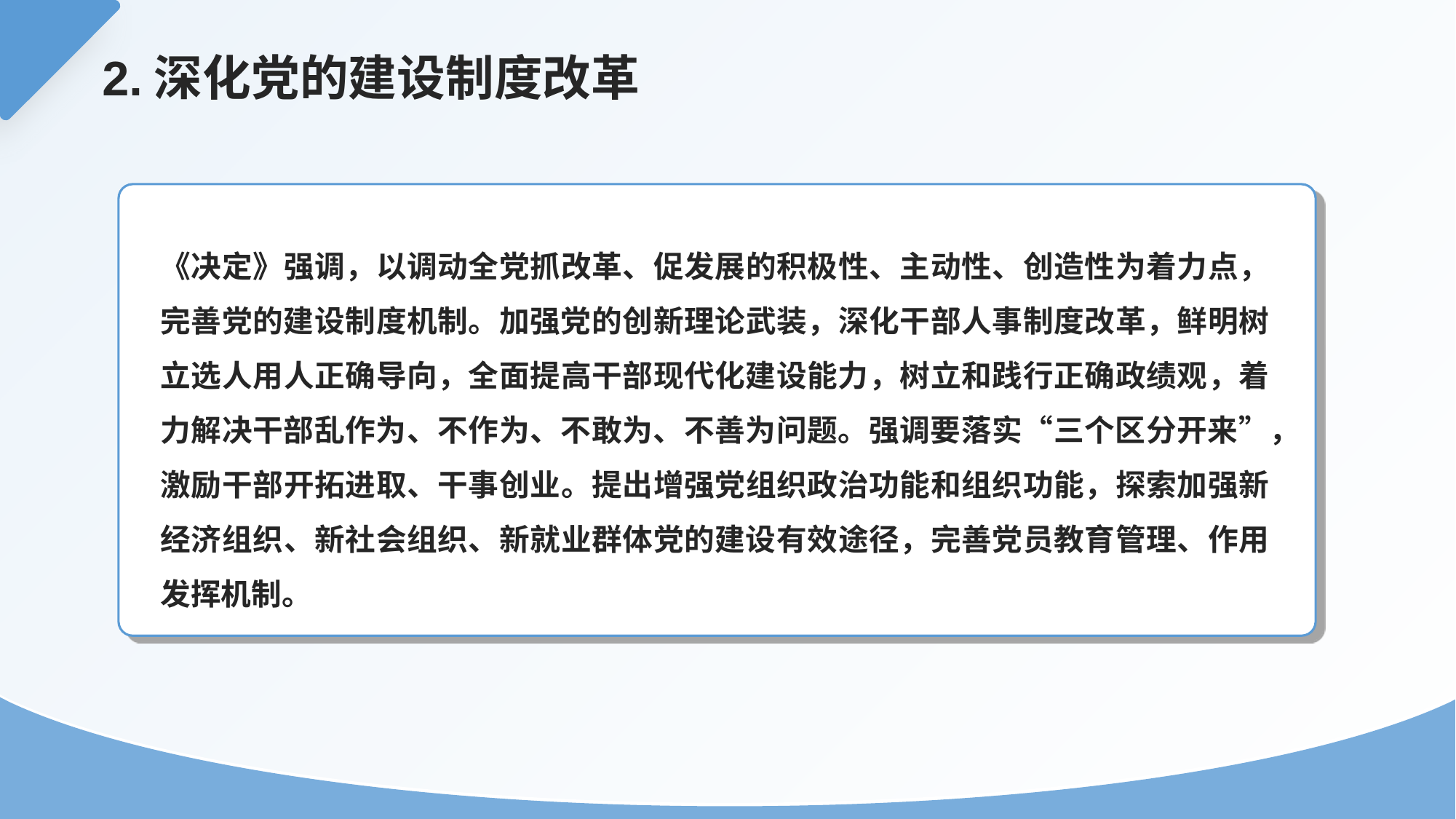

2.深化党的建设制度改革

01
02
《决定》强调，以调动全党抓改革、促发展的积极性、主动性、创造性为着力点，完善党的建设制度机制。加强党的创新理论武装，深化干部人事制度改革，鲜明树立选人用人正确导向，全面提高干部现代化建设能力，树立和践行正确政绩观，着力解决干部乱作为、不作为、不敢为、不善为问题。强调要落实“三个区分开来”，激励干部开拓进取、干事创业。提出增强党组织政治功能和组织功能，探索加强新经济组织、新社会组织、新就业群体党的建设有效途径，完善党员教育管理、作用发挥机制。